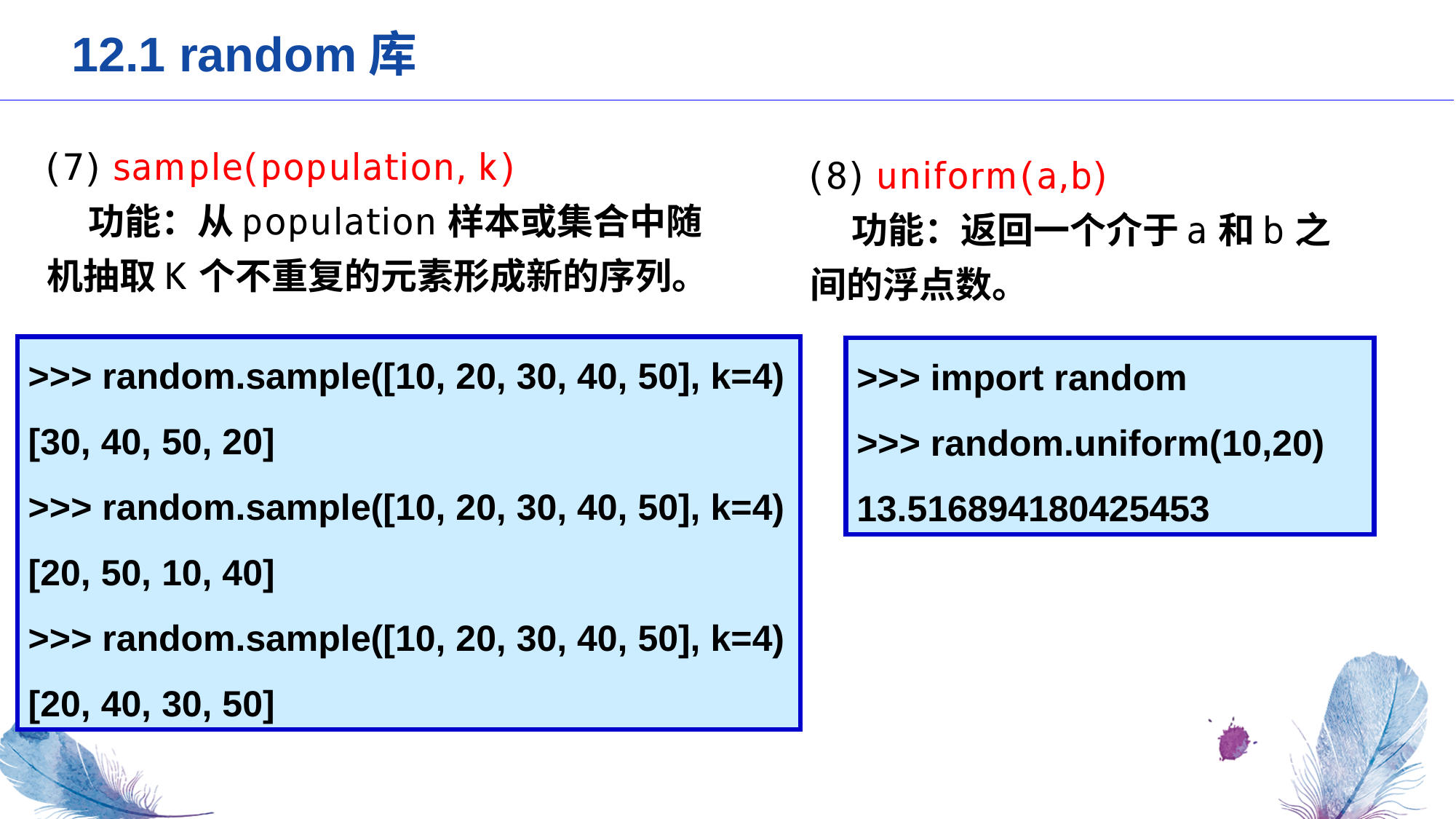

12.1 random库
(7) sample(population, k)
    功能：从population样本或集合中随机抽取K个不重复的元素形成新的序列。
(8) uniform(a,b)
    功能：返回一个介于a和b之间的浮点数。
>>> random.sample([10, 20, 30, 40, 50], k=4)
[30, 40, 50, 20]
>>> random.sample([10, 20, 30, 40, 50], k=4)
[20, 50, 10, 40]
>>> random.sample([10, 20, 30, 40, 50], k=4)
[20, 40, 30, 50]
>>> import random
>>> random.uniform(10,20)
13.516894180425453